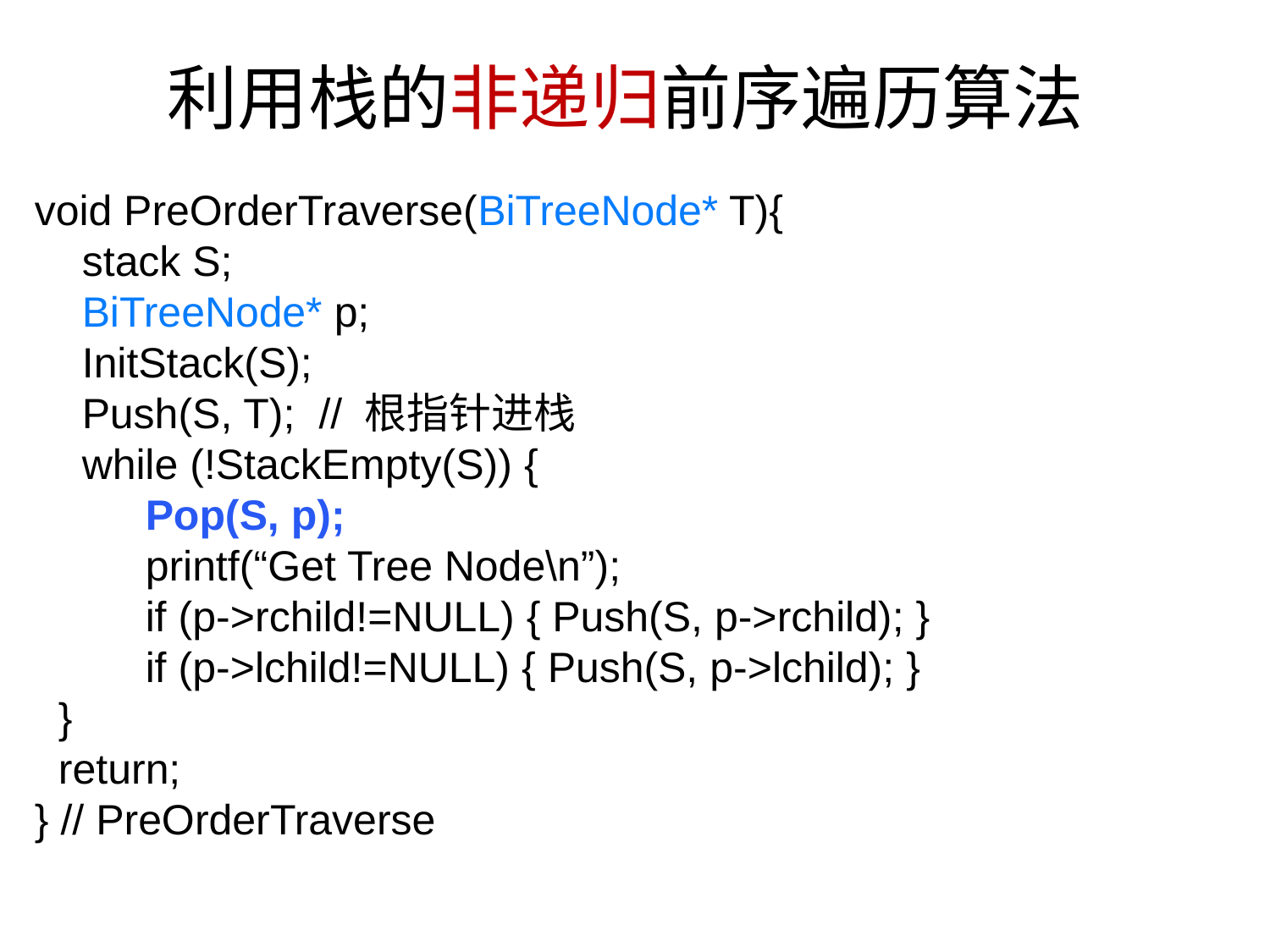

利用栈的非递归前序遍历算法
void PreOrderTraverse(BiTreeNode* T){
    stack S;
    BiTreeNode* p;
    InitStack(S);
    Push(S, T);  // 根指针进栈
    while (!StackEmpty(S)) {
    Pop(S, p);
    printf(“Get Tree Node\n”);
    if (p->rchild!=NULL) { Push(S, p->rchild); }
    if (p->lchild!=NULL) { Push(S, p->lchild); }
  }
  return;
} // PreOrderTraverse